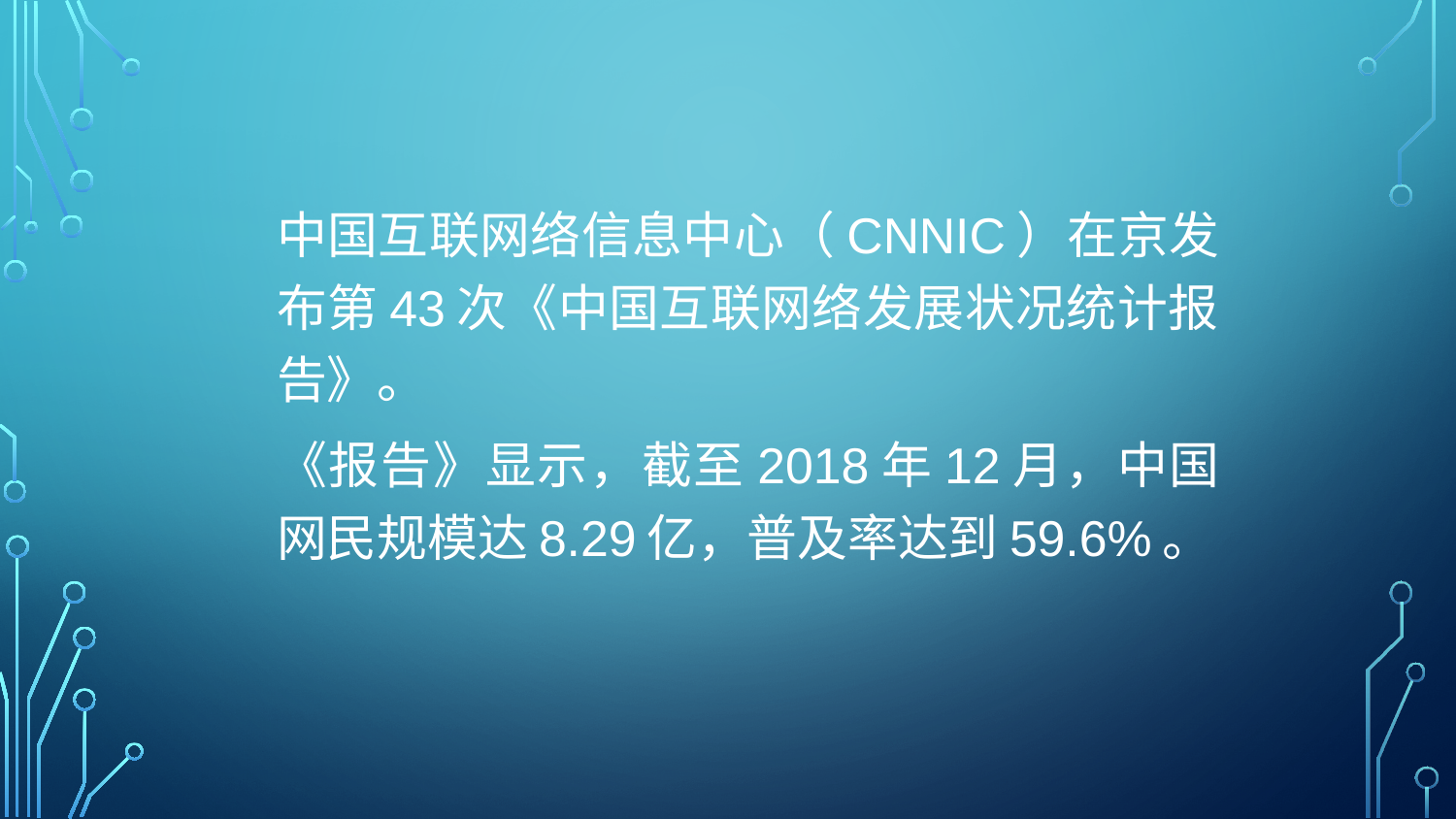

中国互联网络信息中心（CNNIC）在京发布第43次《中国互联网络发展状况统计报告》。
《报告》显示，截至2018年12月，中国网民规模达8.29亿，普及率达到59.6%。